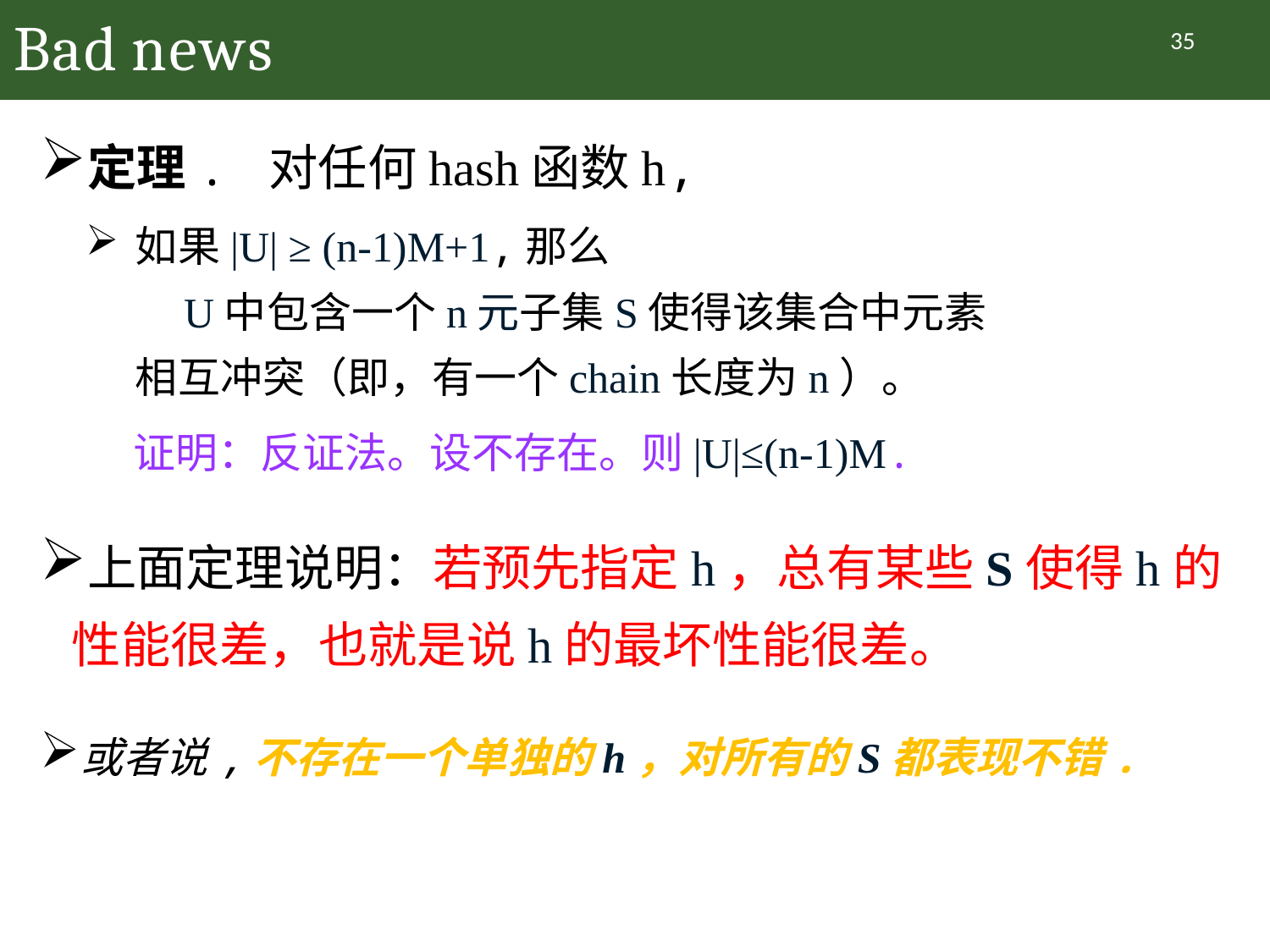

# Bad news
35
定理. 对任何hash函数h,
如果|U| ≥ (n-1)M+1,那么
    U中包含一个n元子集S使得该集合中元素
相互冲突（即，有一个chain长度为n）。
  证明：反证法。设不存在。则|U|≤(n-1)M.
上面定理说明：若预先指定h，总有某些S使得h的性能很差，也就是说h的最坏性能很差。
或者说,不存在一个单独的h，对所有的S都表现不错.